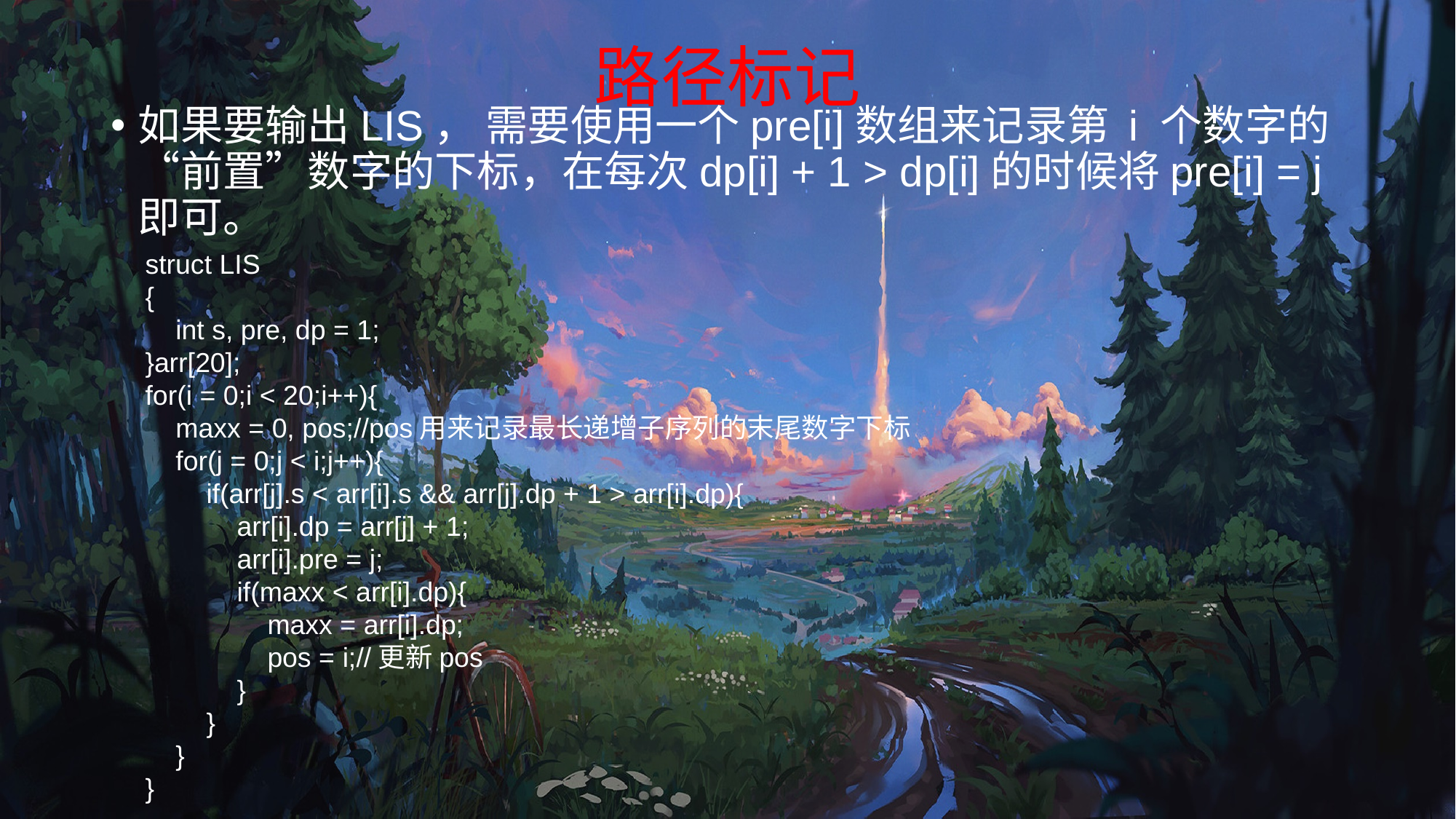

# 路径标记
如果要输出LIS， 需要使用一个pre[i]数组来记录第 i 个数字的“前置”数字的下标，在每次dp[i] + 1 > dp[i]的时候将pre[i] = j即可。

struct LIS
{
    int s, pre, dp = 1;
}arr[20];
for(i = 0;i < 20;i++){
    maxx = 0, pos;//pos用来记录最长递增子序列的末尾数字下标
    for(j = 0;j < i;j++){
        if(arr[j].s < arr[i].s && arr[j].dp + 1 > arr[i].dp){
            arr[i].dp = arr[j] + 1;
            arr[i].pre = j;
            if(maxx < arr[i].dp){
                maxx = arr[i].dp;
                pos = i;//更新pos
            }
        }
    }
}